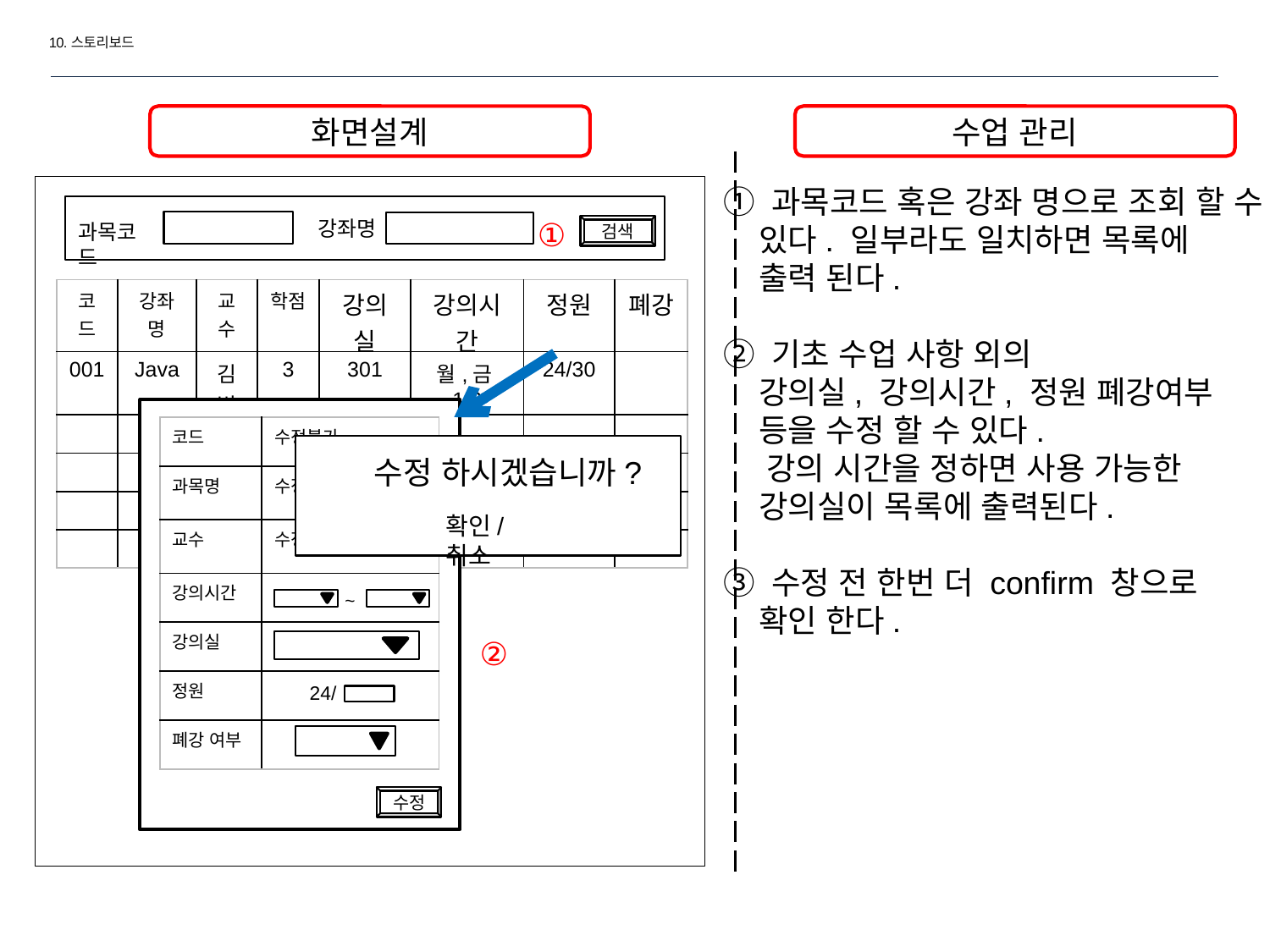

10.스토리보드
화면설계
수업 관리

① 과목코드 혹은 강좌 명으로 조회 할 수
    있다. 일부라도 일치하면 목록에
    출력 된다.
② 기초 수업 사항 외의
    강의실, 강의시간, 정원 폐강여부
    등을 수정 할 수 있다.
    강의 시간을 정하면 사용 가능한
    강의실이 목록에 출력된다.

③ 수정 전 한번 더 confirm 창으로
    확인 한다.

①
강좌명

과목코드

검색
| 코드 | 강좌명 | 교수 | 학점 | 강의실 | 강의시간 | 정원 | 폐강 |
| --- | --- | --- | --- | --- | --- | --- | --- |
| 001 | Java | 김범 | 3 | 301 | 월,금 1,2 | 24/30 |  |
|  |  |  |  |  |  |  |  |
|  |  |  |  |  |  |  |  |
|  |  |  |  |  |  |  |  |
|  |  |  |  |  |  |  |  |

| 코드 | 수정불가 |
| --- | --- |
| 과목명 | 수정불가 |
| 교수 | 수정불가 |
| 강의시간 |  |
| 강의실 |  |
| 정원 | 24/ |
| 폐강 여부 |  |

수정 하시겠습니까?
확인/취소
~

②

수정